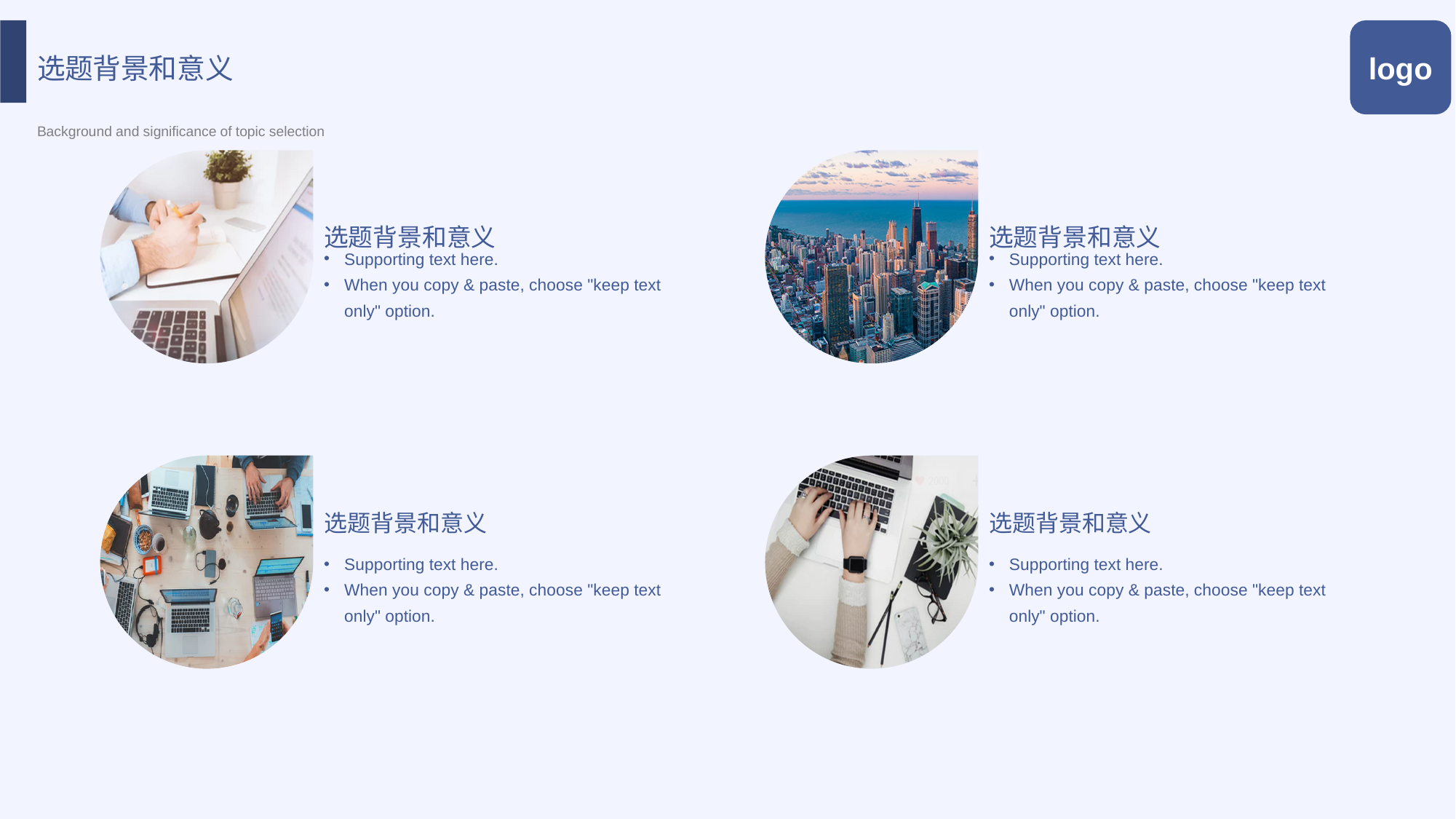

选题背景和意义

Background and significance of topic selection
logo

选题背景和意义
选题背景和意义
Supporting text here.
When you copy & paste, choose "keep text only" option.
Supporting text here.
When you copy & paste, choose "keep text only" option.

选题背景和意义
选题背景和意义
Supporting text here.
When you copy & paste, choose "keep text only" option.
Supporting text here.
When you copy & paste, choose "keep text only" option.